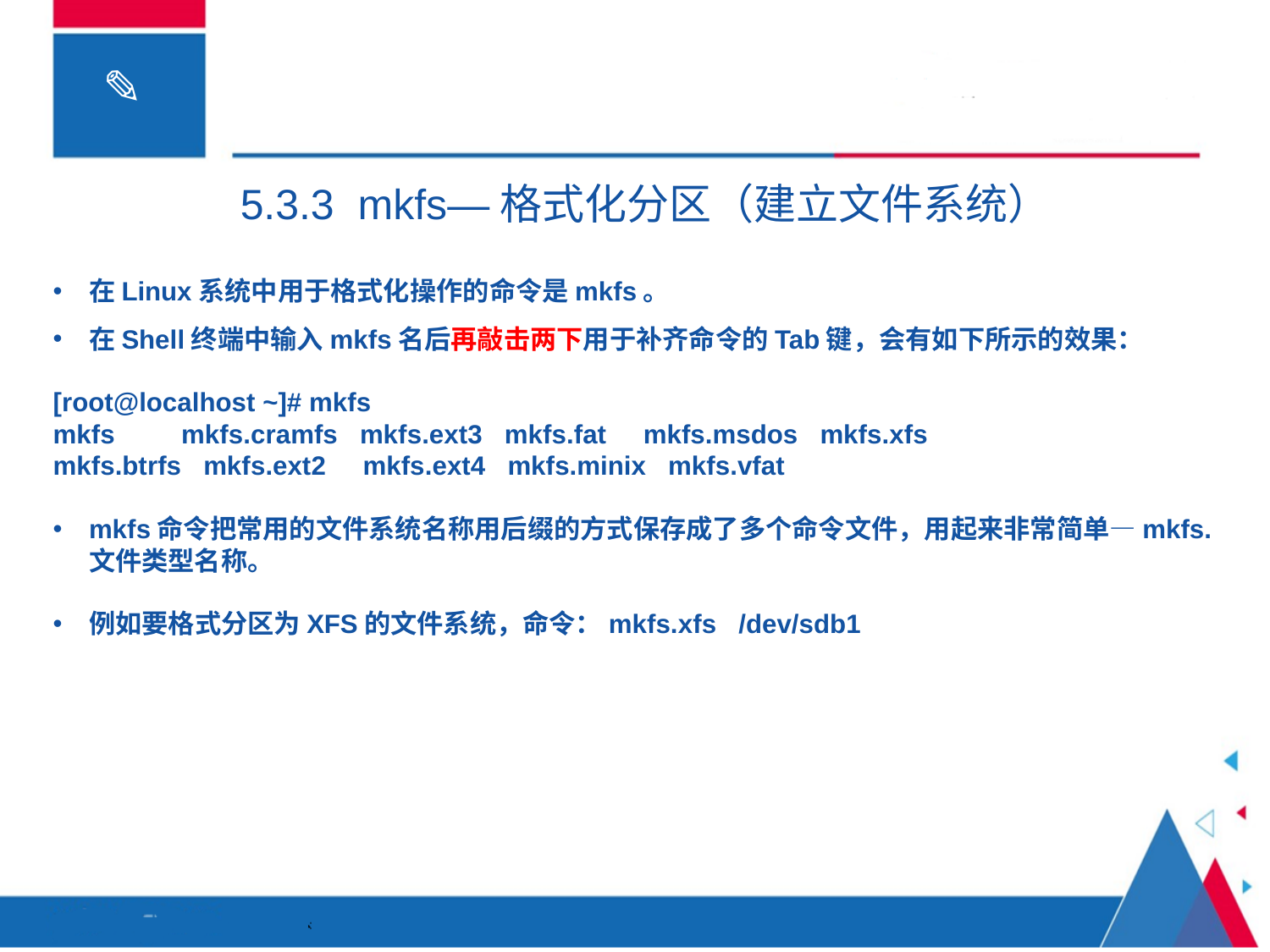

5.3.3  mkfs—格式化分区（建立文件系统）
在Linux系统中用于格式化操作的命令是mkfs。
在Shell终端中输入mkfs名后再敲击两下用于补齐命令的Tab键，会有如下所示的效果：

[root@localhost ~]# mkfs
mkfs         mkfs.cramfs   mkfs.ext3   mkfs.fat     mkfs.msdos   mkfs.xfs
mkfs.btrfs   mkfs.ext2     mkfs.ext4   mkfs.minix   mkfs.vfat

mkfs命令把常用的文件系统名称用后缀的方式保存成了多个命令文件，用起来非常简单—mkfs.文件类型名称。

例如要格式分区为XFS的文件系统，命令：mkfs.xfs   /dev/sdb1